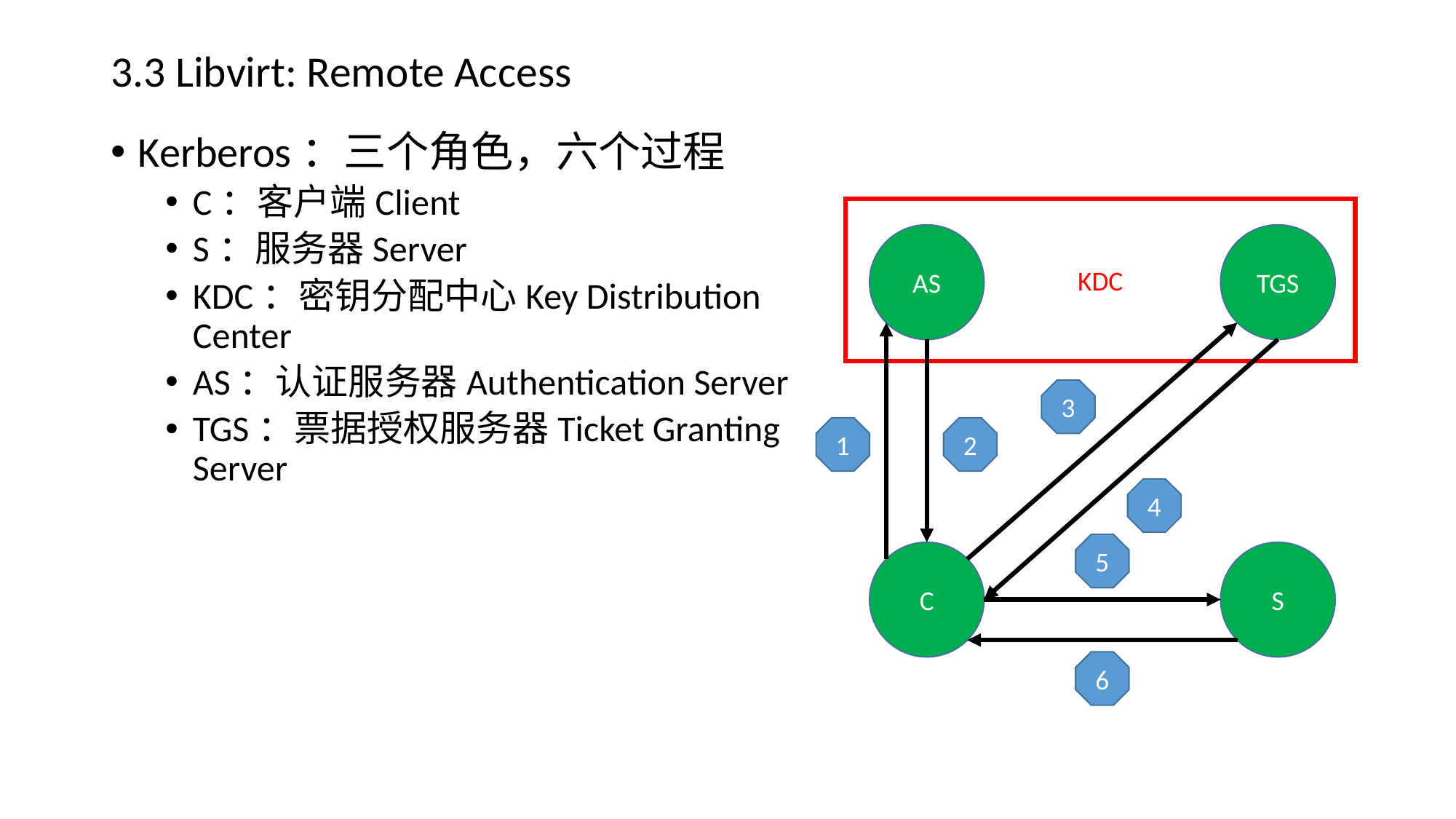

# 3.3 Libvirt: Remote Access
Kerberos：三个角色，六个过程
C：客户端Client
S：服务器Server
KDC：密钥分配中心Key Distribution Center
AS：认证服务器Authentication Server
TGS：票据授权服务器Ticket Granting Server

KDC
AS
TGS
3
1
2
4
5
C
S
6